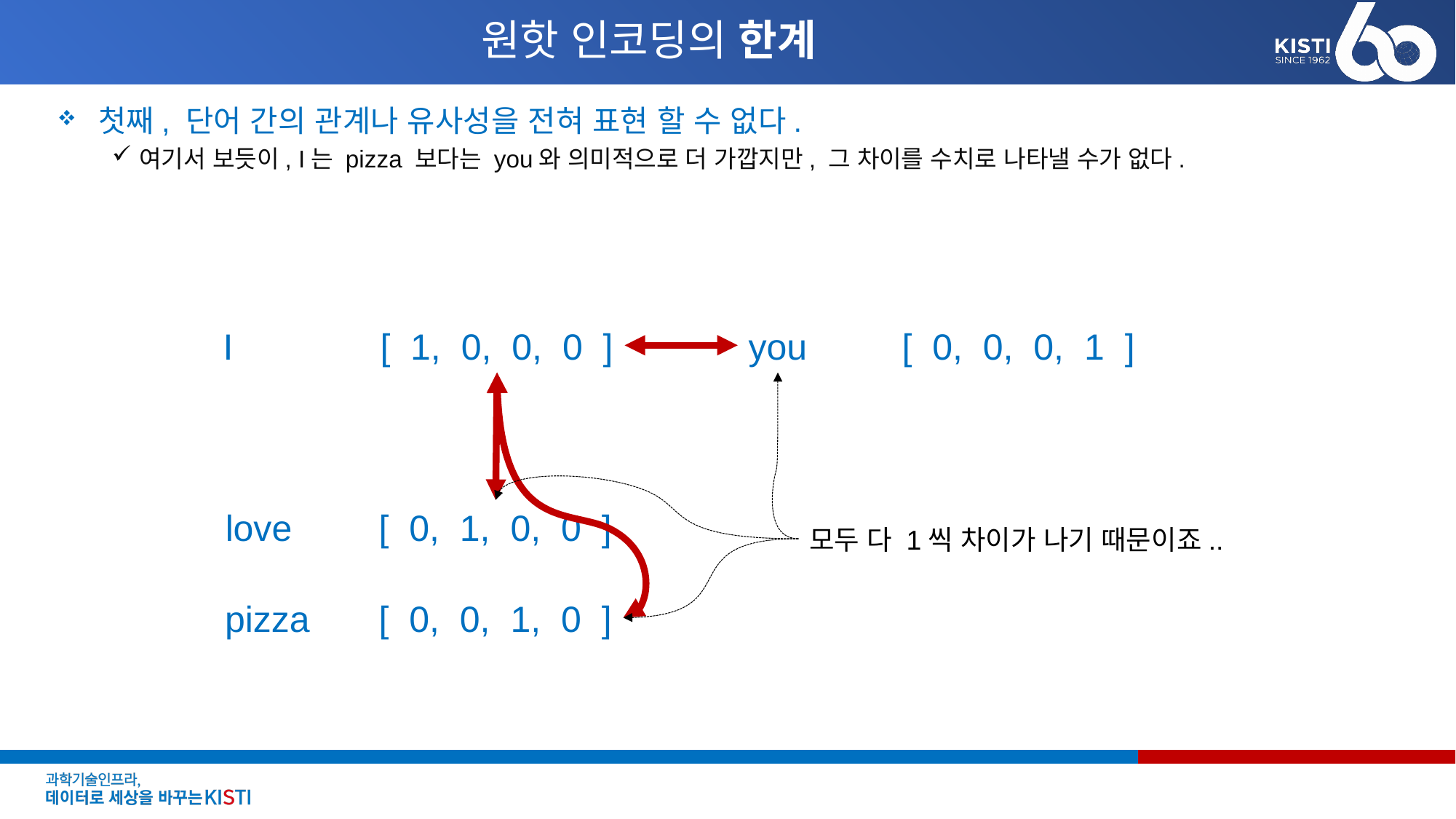

# 원핫 인코딩의 한계
첫째, 단어 간의 관계나 유사성을 전혀 표현 할 수 없다.
여기서 보듯이, I는 pizza 보다는 you와 의미적으로 더 가깝지만, 그 차이를 수치로 나타낼 수가 없다.
you
[  0,  0,  0,  1  ]
I
[  1,  0,  0,  0  ]
love
[  0,  1,  0,  0  ]
모두 다 1씩 차이가 나기 때문이죠..
pizza
[  0,  0,  1,  0  ]